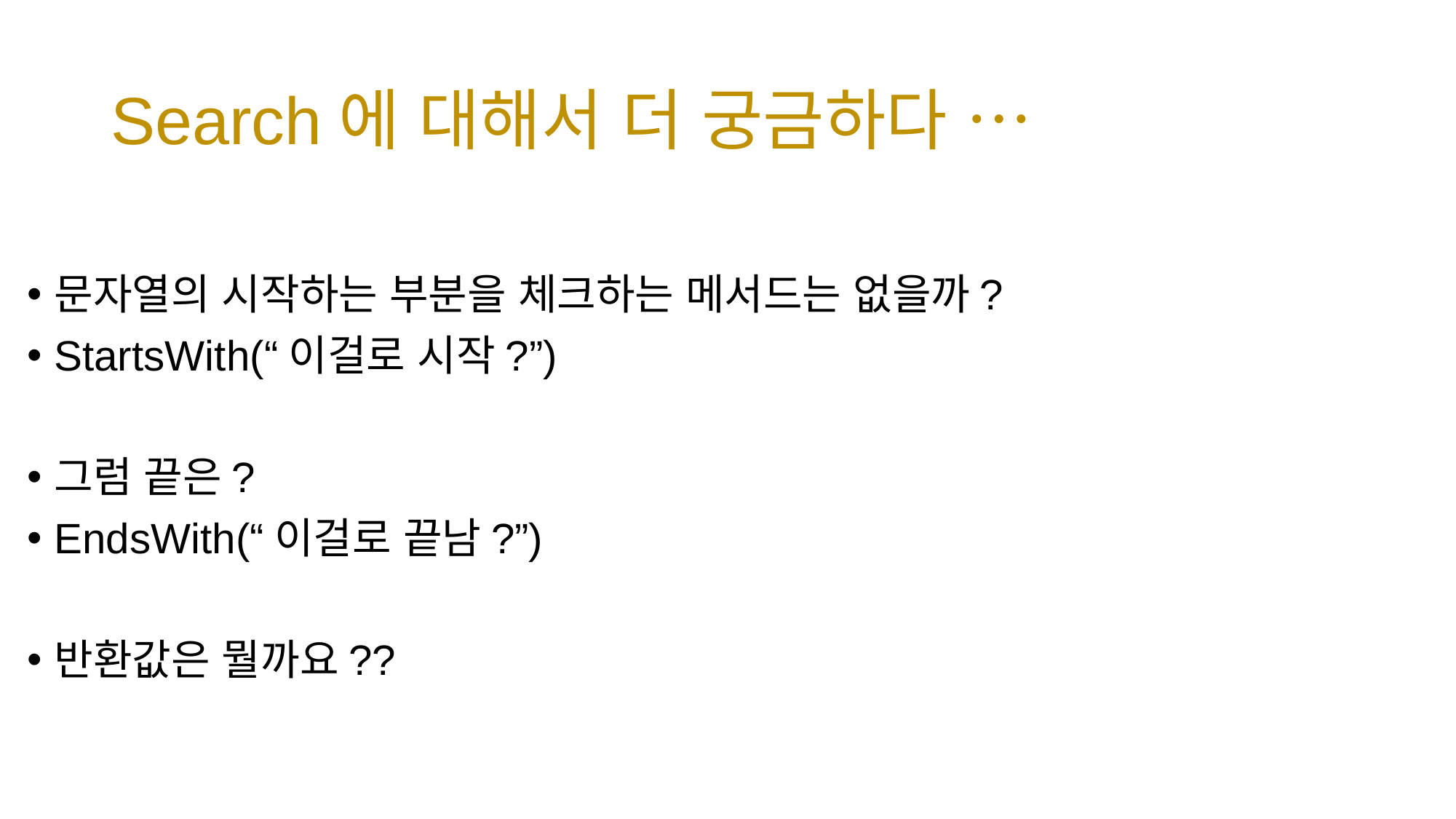

# Search에 대해서 더 궁금하다 …

문자열의 시작하는 부분을 체크하는 메서드는 없을까?
StartsWith(“이걸로 시작?”)

그럼 끝은?
EndsWith(“이걸로 끝남?”)

반환값은 뭘까요??